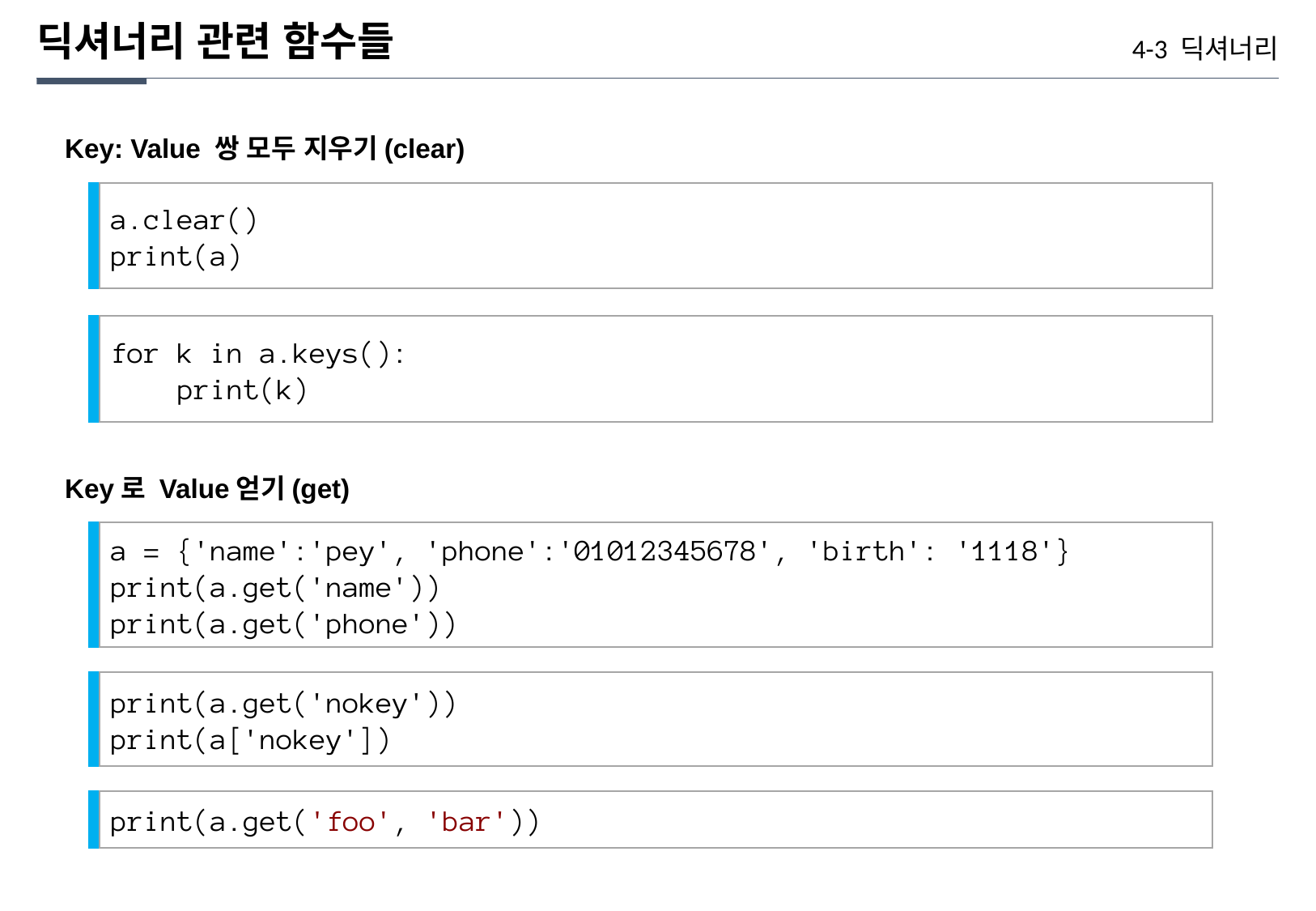

딕셔너리 관련 함수들
4-3 딕셔너리
Key: Value 쌍 모두 지우기(clear)
a.clear()
print(a)

for k in a.keys():
    print(k)

Key로 Value얻기(get)
a = {'name':'pey', 'phone':'01012345678', 'birth': '1118'}
print(a.get('name'))
print(a.get('phone'))

print(a.get('nokey'))
print(a['nokey'])

print(a.get('foo', 'bar'))